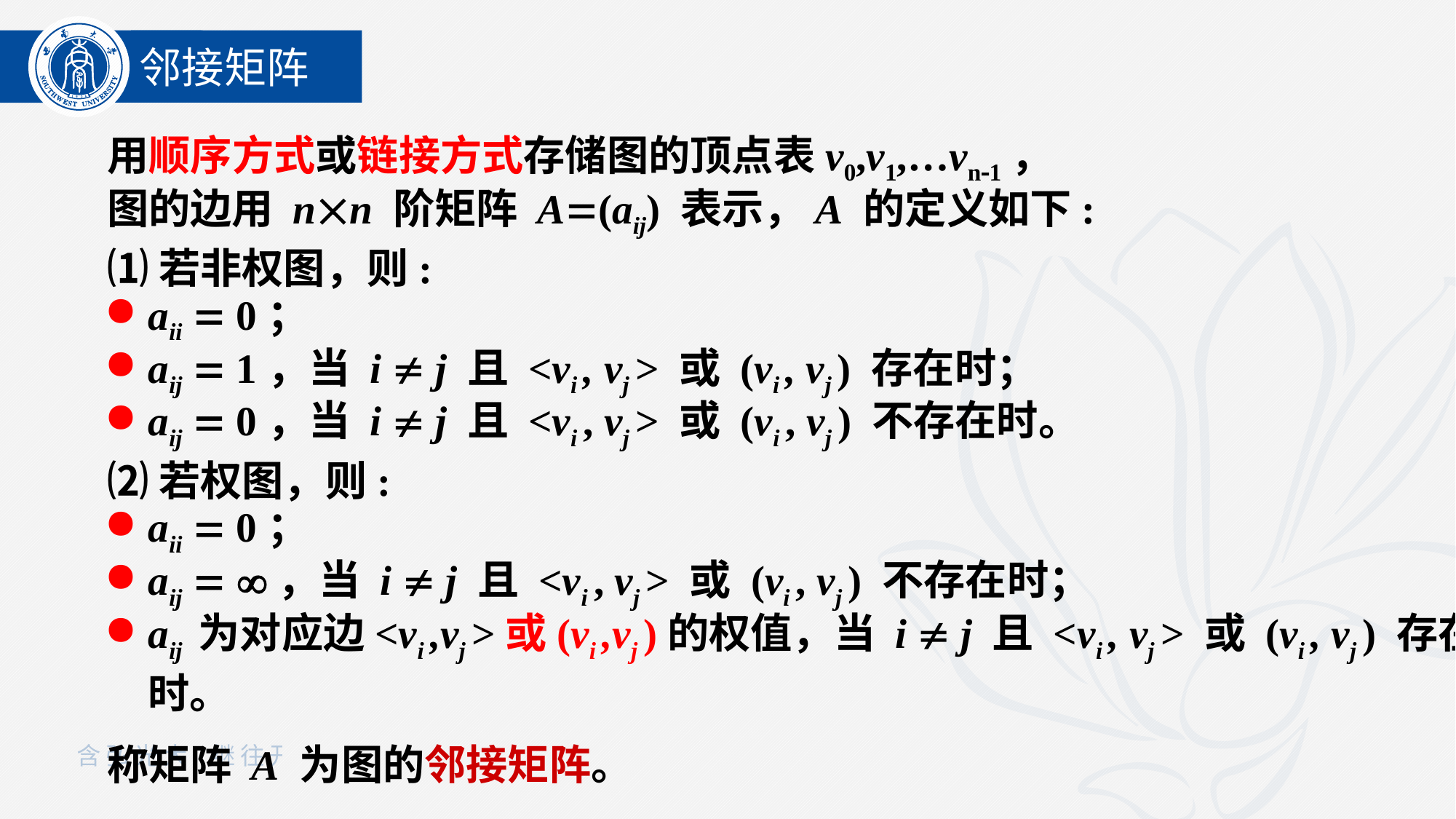

邻接矩阵
用顺序方式或链接方式存储图的顶点表v0,v1,…vn−1，
图的边用 n×n 阶矩阵 A=(aij) 表示，A 的定义如下:
⑴若非权图，则:
aii = 0；
aij = 1，当 i ≠ j 且 <vi , vj > 或 (vi , vj ) 存在时；
aij = 0，当 i ≠ j 且 <vi , vj > 或 (vi , vj ) 不存在时。
⑵若权图，则:
aii = 0；
aij = ∞，当 i ≠ j 且 <vi , vj > 或 (vi , vj ) 不存在时；
aij 为对应边<vi ,vj >或(vi ,vj )的权值，当 i ≠ j 且 <vi , vj > 或 (vi , vj ) 存在时。
称矩阵 A 为图的邻接矩阵。